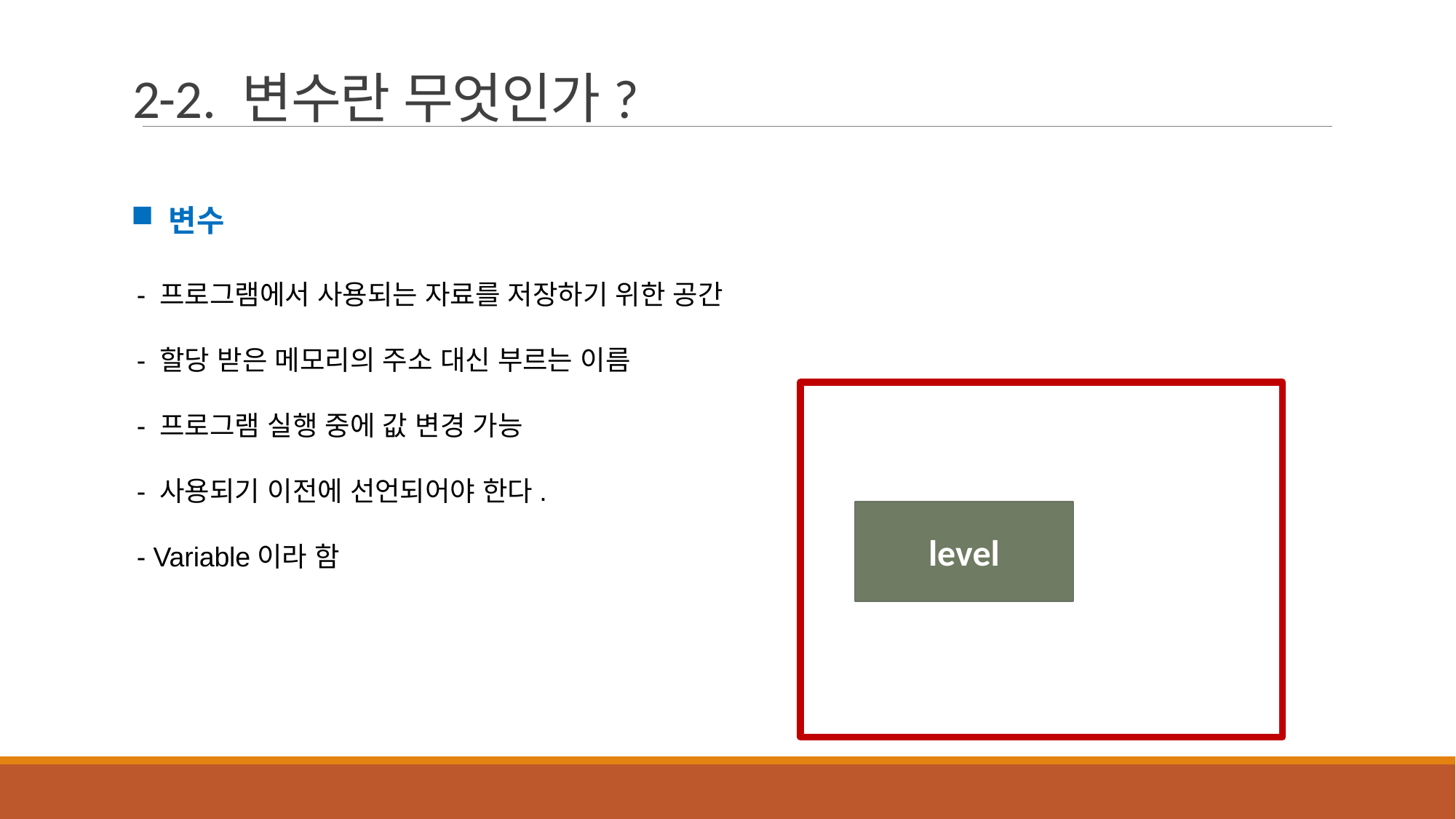

2-2. 변수란 무엇인가?
변수

- 프로그램에서 사용되는 자료를 저장하기 위한 공간

- 할당 받은 메모리의 주소 대신 부르는 이름

- 프로그램 실행 중에 값 변경 가능

- 사용되기 이전에 선언되어야 한다.

- Variable이라 함

level